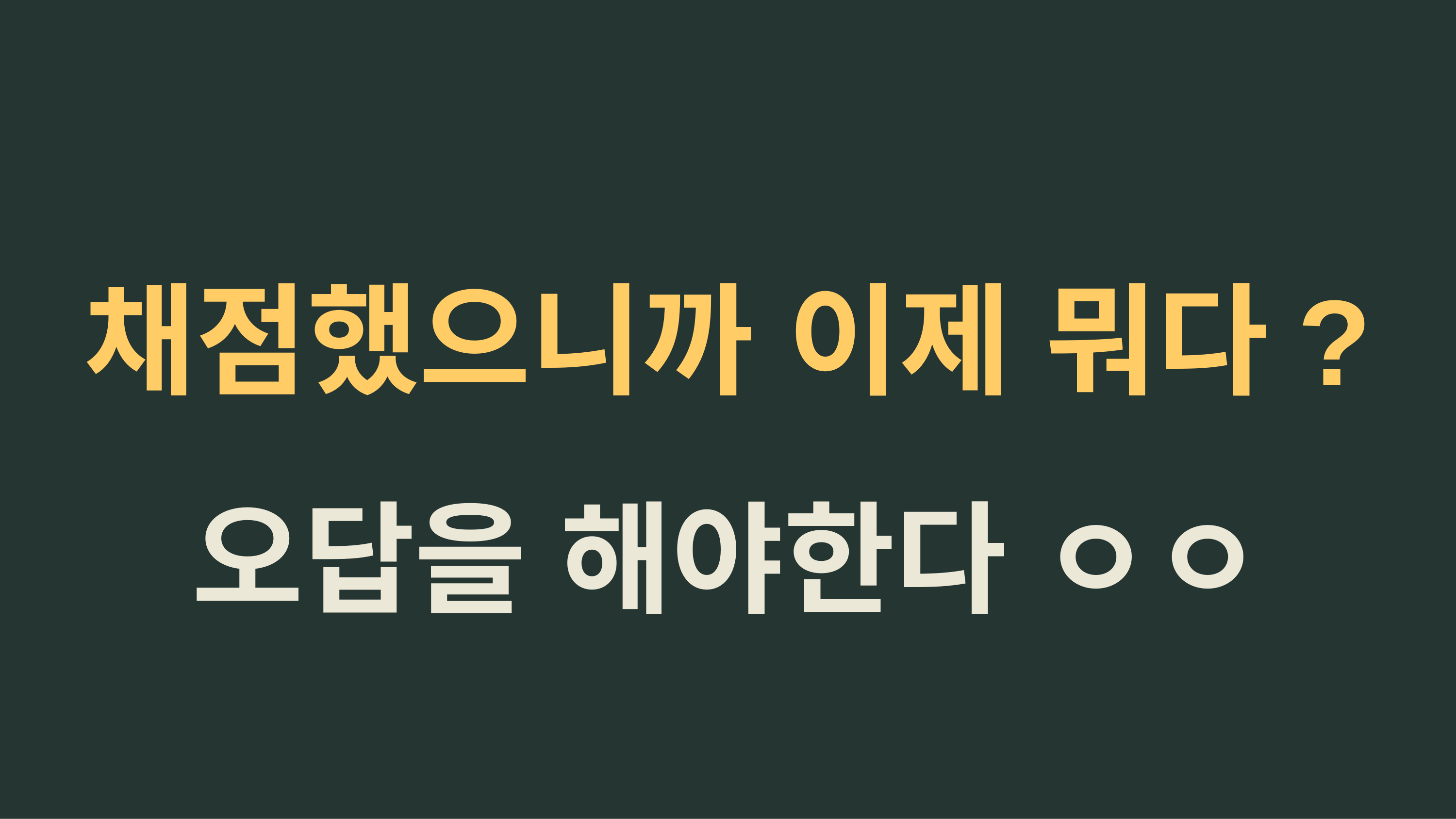

채점했으니까 이제 뭐다?
오답을 해야한다 ㅇㅇ
#